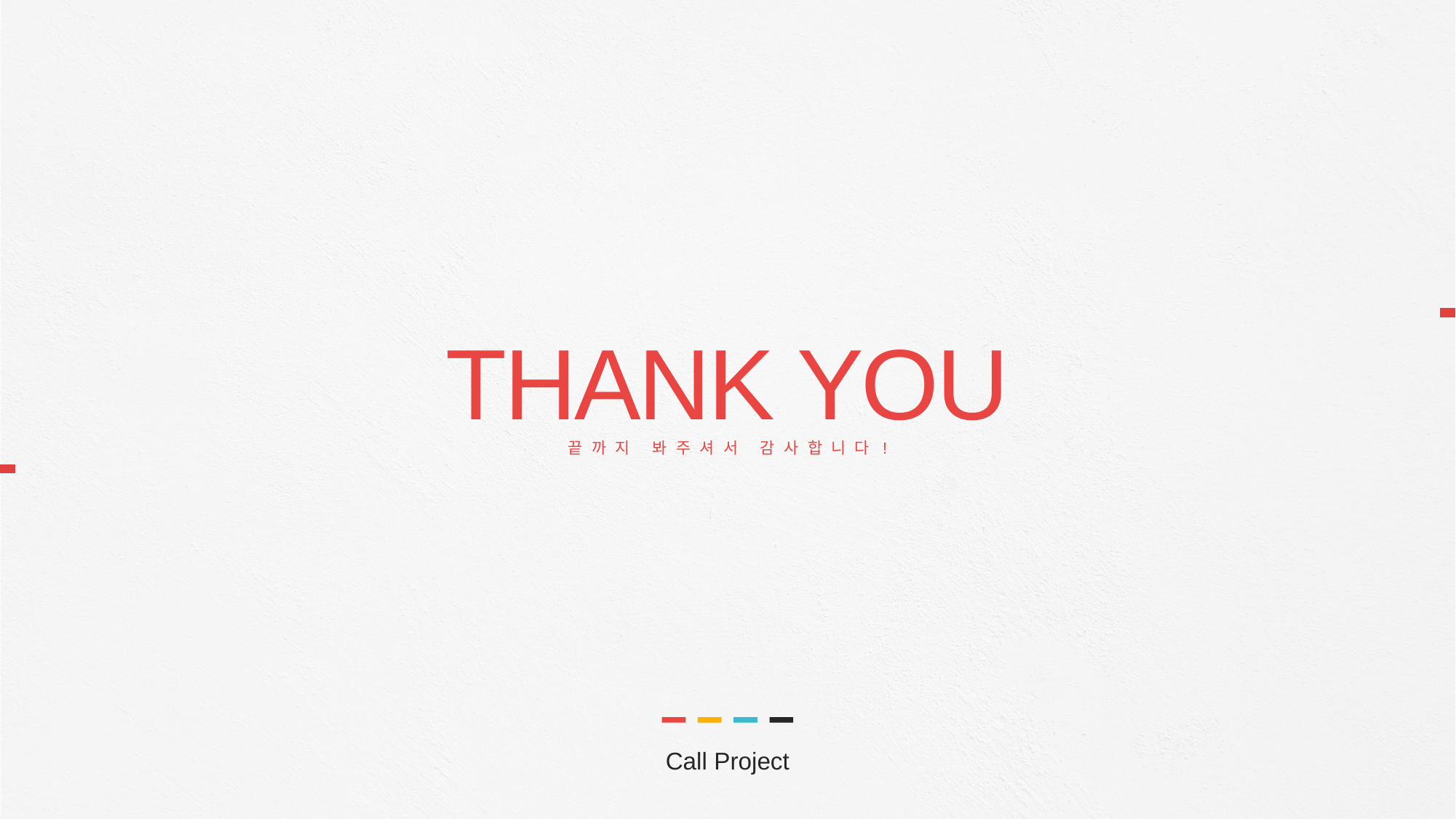

THANK YOU
끝까지 봐주셔서 감사합니다!

Call Project